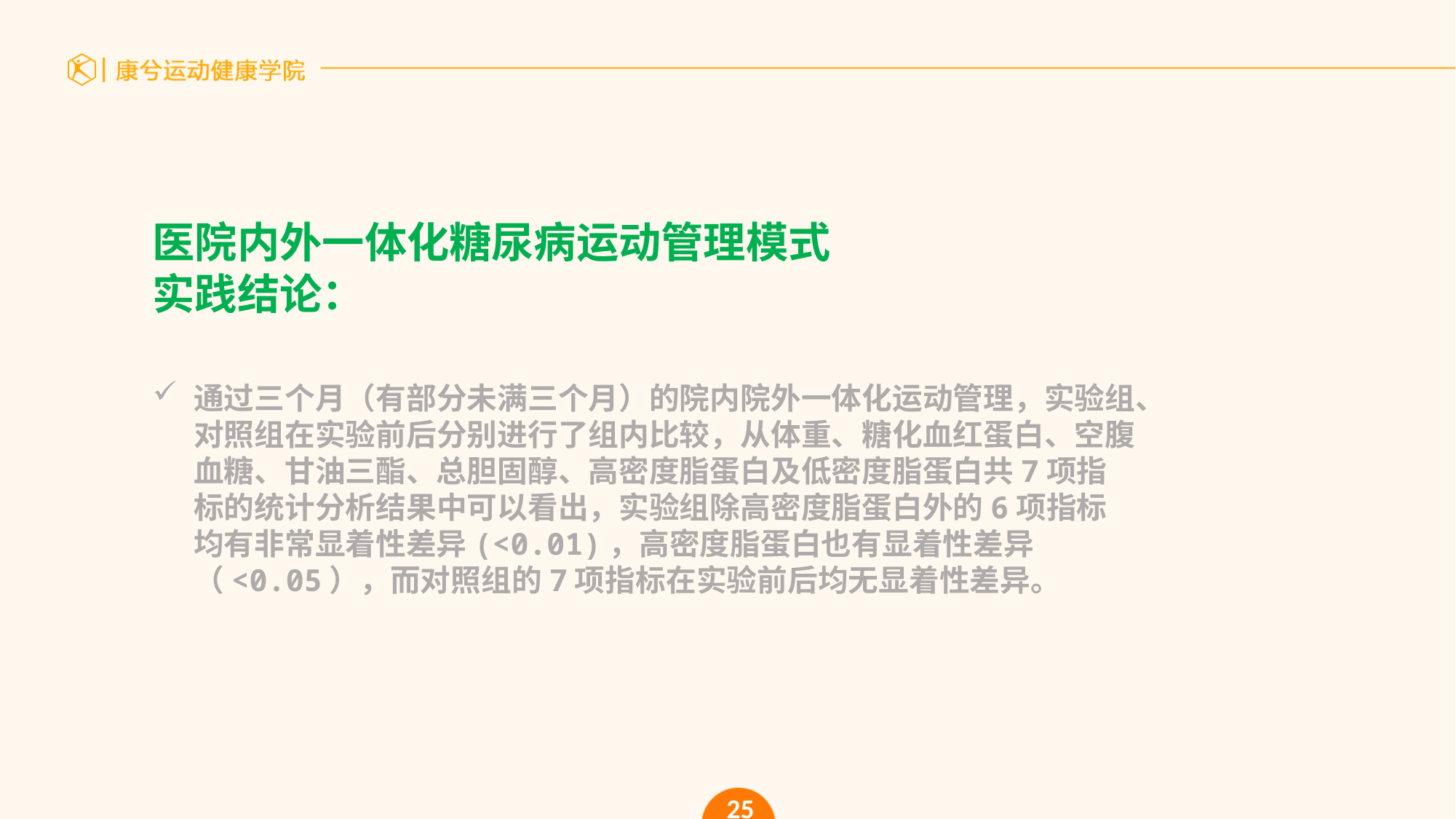

医院内外一体化糖尿病运动管理模式
实践结论：
通过三个月（有部分未满三个月）的院内院外一体化运动管理，实验组、对照组在实验前后分别进行了组内比较，从体重、糖化血红蛋白、空腹血糖、甘油三酯、总胆固醇、高密度脂蛋白及低密度脂蛋白共7项指标的统计分析结果中可以看出，实验组除高密度脂蛋白外的6项指标均有非常显着性差异(<0.01)，高密度脂蛋白也有显着性差异（<0.05），而对照组的7项指标在实验前后均无显着性差异。
25